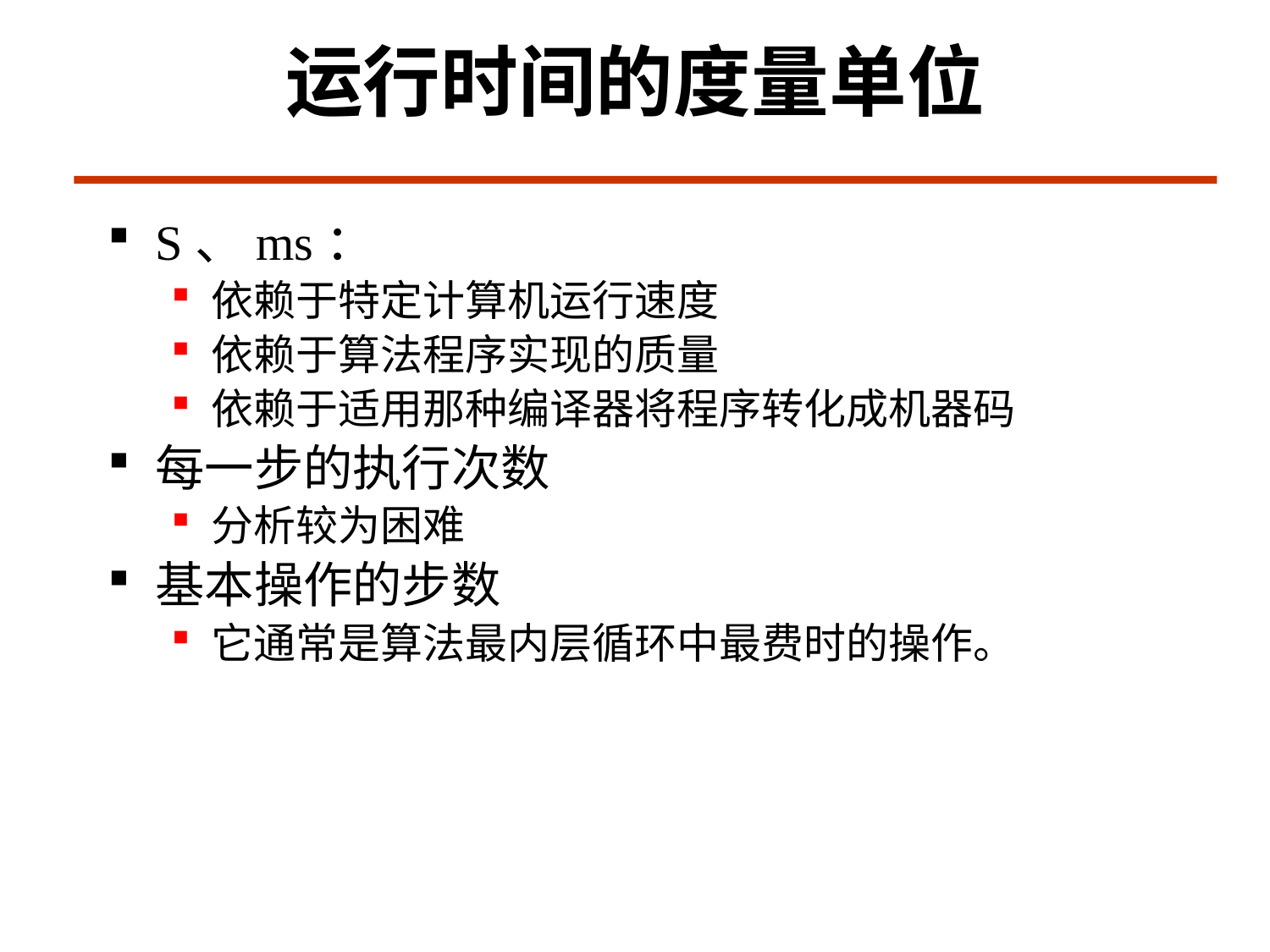

# 运行时间的度量单位
S、ms：
依赖于特定计算机运行速度
依赖于算法程序实现的质量
依赖于适用那种编译器将程序转化成机器码
每一步的执行次数
分析较为困难
基本操作的步数
它通常是算法最内层循环中最费时的操作。